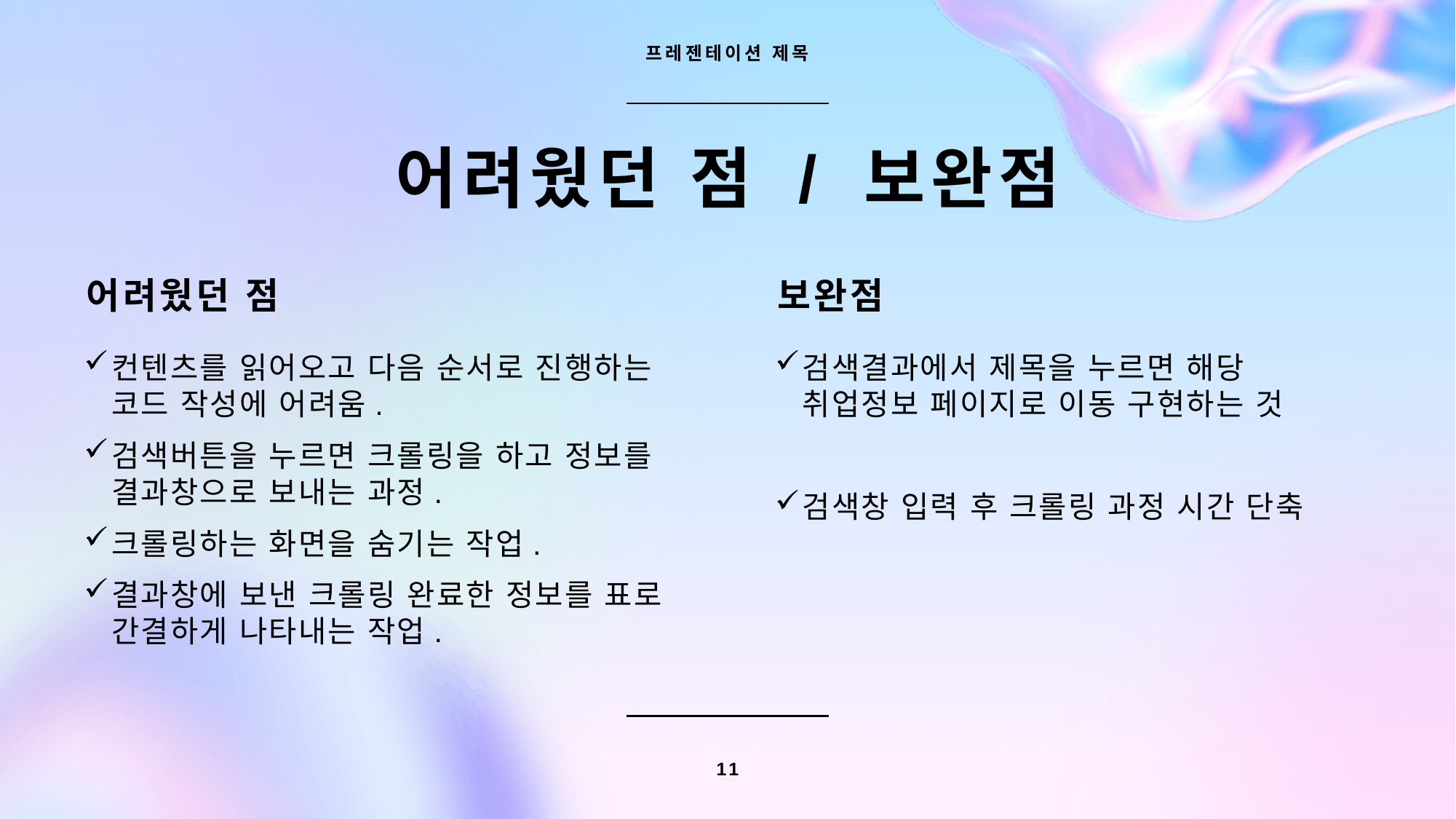

프레젠테이션 제목
# 어려웠던 점 / 보완점
어려웠던 점
보완점
컨텐츠를 읽어오고 다음 순서로 진행하는 코드 작성에 어려움.
검색버튼을 누르면 크롤링을 하고 정보를 결과창으로 보내는 과정.
크롤링하는 화면을 숨기는 작업.
결과창에 보낸 크롤링 완료한 정보를 표로 간결하게 나타내는 작업.

검색결과에서 제목을 누르면 해당 취업정보 페이지로 이동 구현하는 것

검색창 입력 후 크롤링 과정 시간 단축

11